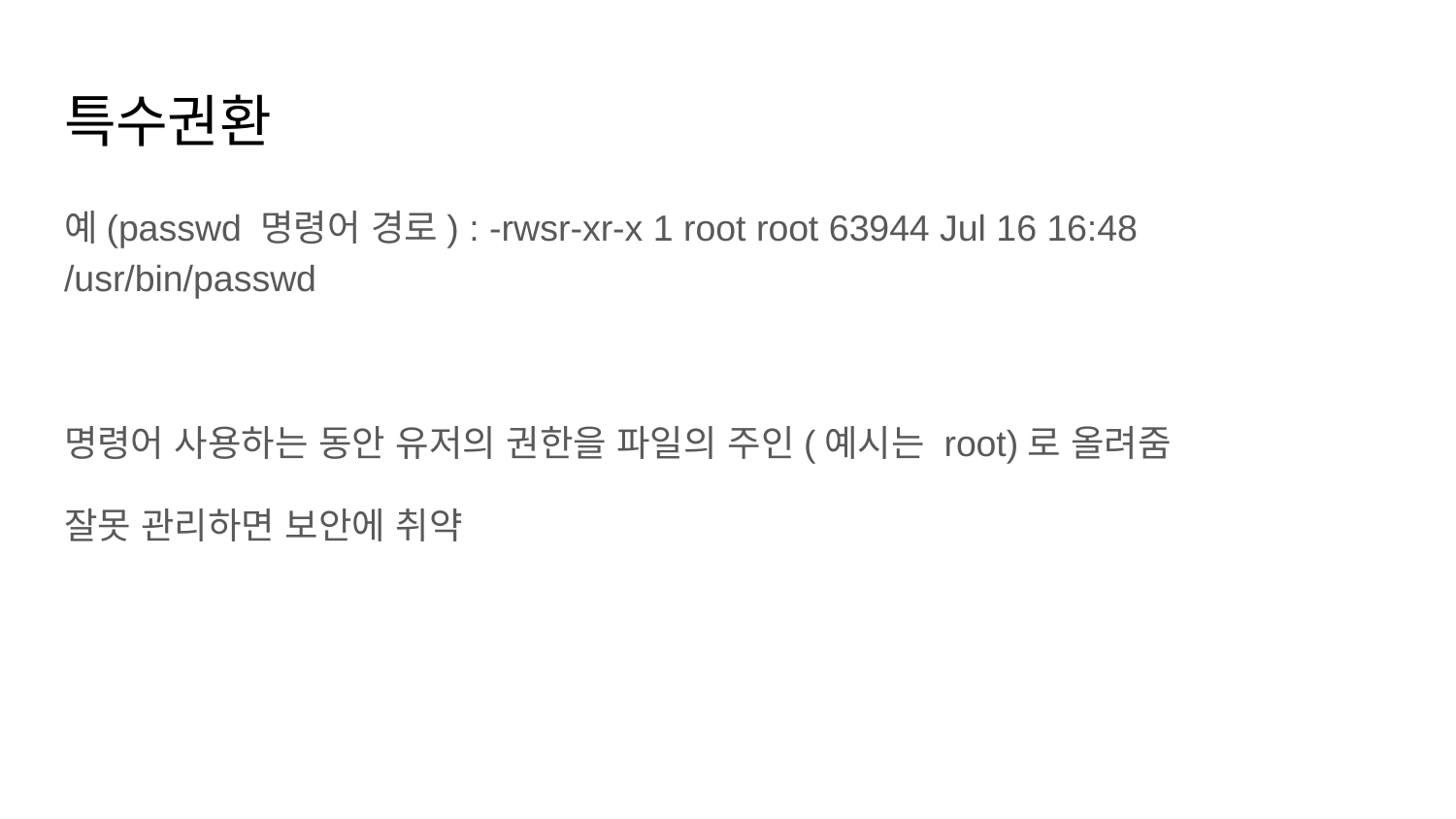

# 특수권환
예(passwd 명령어 경로) : -rwsr-xr-x 1 root root 63944 Jul 16 16:48 /usr/bin/passwd

명령어 사용하는 동안 유저의 권한을 파일의 주인(예시는 root)로 올려줌
잘못 관리하면 보안에 취약